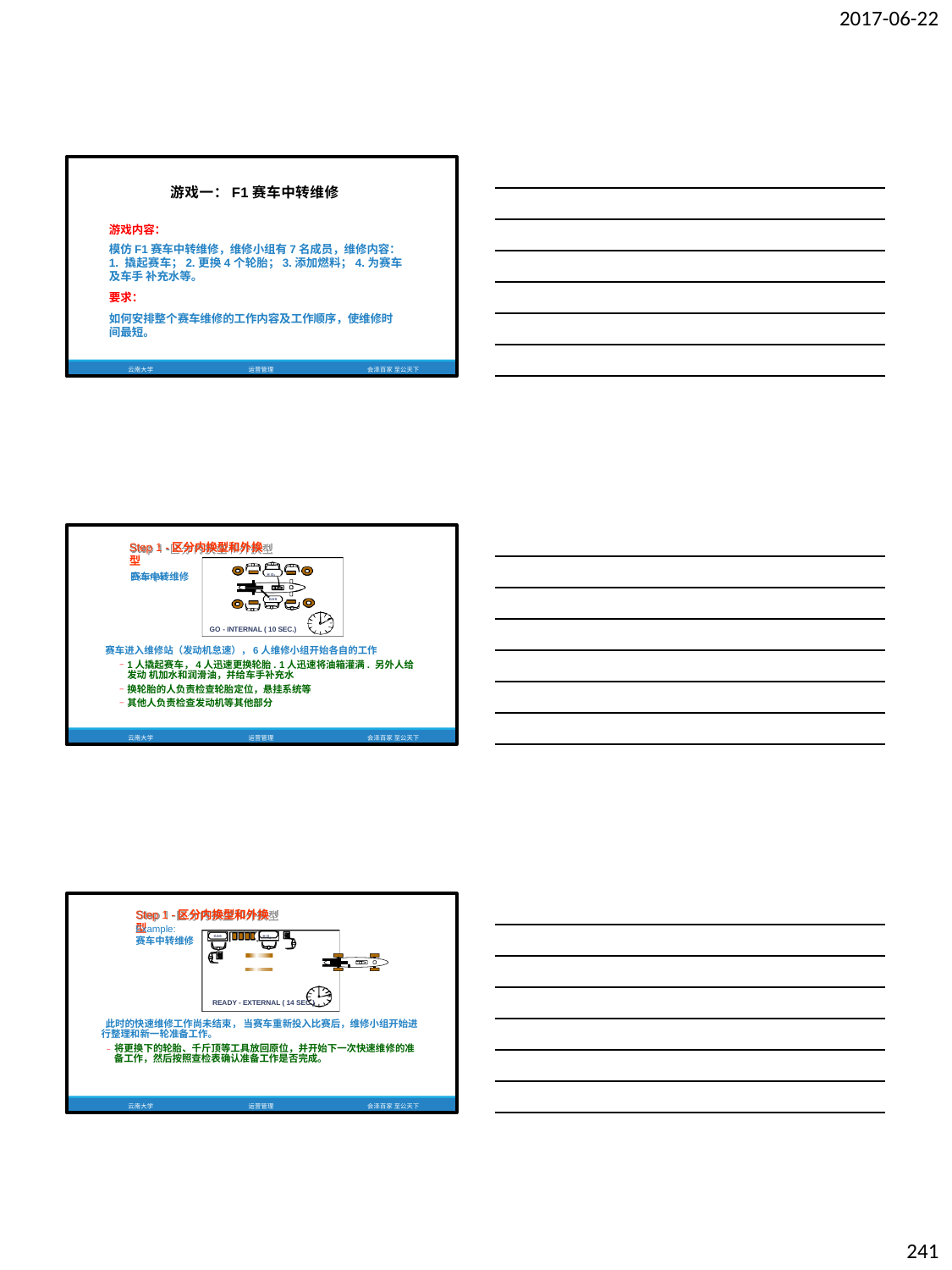

2017-06-22

游戏一：F1赛车中转维修

游戏内容：
模仿F1赛车中转维修，维修小组有7名成员，维修内容：1. 撬起赛车；2.更换4个轮胎；3.添加燃料；4.为赛车及车手 补充水等。
要求：
如何安排整个赛车维修的工作内容及工作顺序，使维修时 间最短。

云南大学
运营管理
会泽百家 至公天下

Step 1 -区分内换型和外换型
Example:

H O2
赛车中转维修

GAS

GO - INTERNAL ( 10 SEC.)

赛车进入维修站（发动机怠速），6人维修小组开始各自的工作
1人撬起赛车，4人迅速更换轮胎. 1人迅速将油箱灌满. 另外人给发动 机加水和润滑油，并给车手补充水
换轮胎的人负责检查轮胎定位，悬挂系统等
其他人负责检查发动机等其他部分

云南大学
运营管理
会泽百家 至公天下

Step 1 -区分内换型和外换型
Example:
赛车中转维修

H O2
GAS

READY - EXTERNAL ( 14 SEC.)

此时的快速维修工作尚未结束， 当赛车重新投入比赛后，维修小组开始进 行整理和新一轮准备工作。
– 将更换下的轮胎、千斤顶等工具放回原位，并开始下一次快速维修的准 备工作，然后按照查检表确认准备工作是否完成。

云南大学
运营管理
会泽百家 至公天下

241